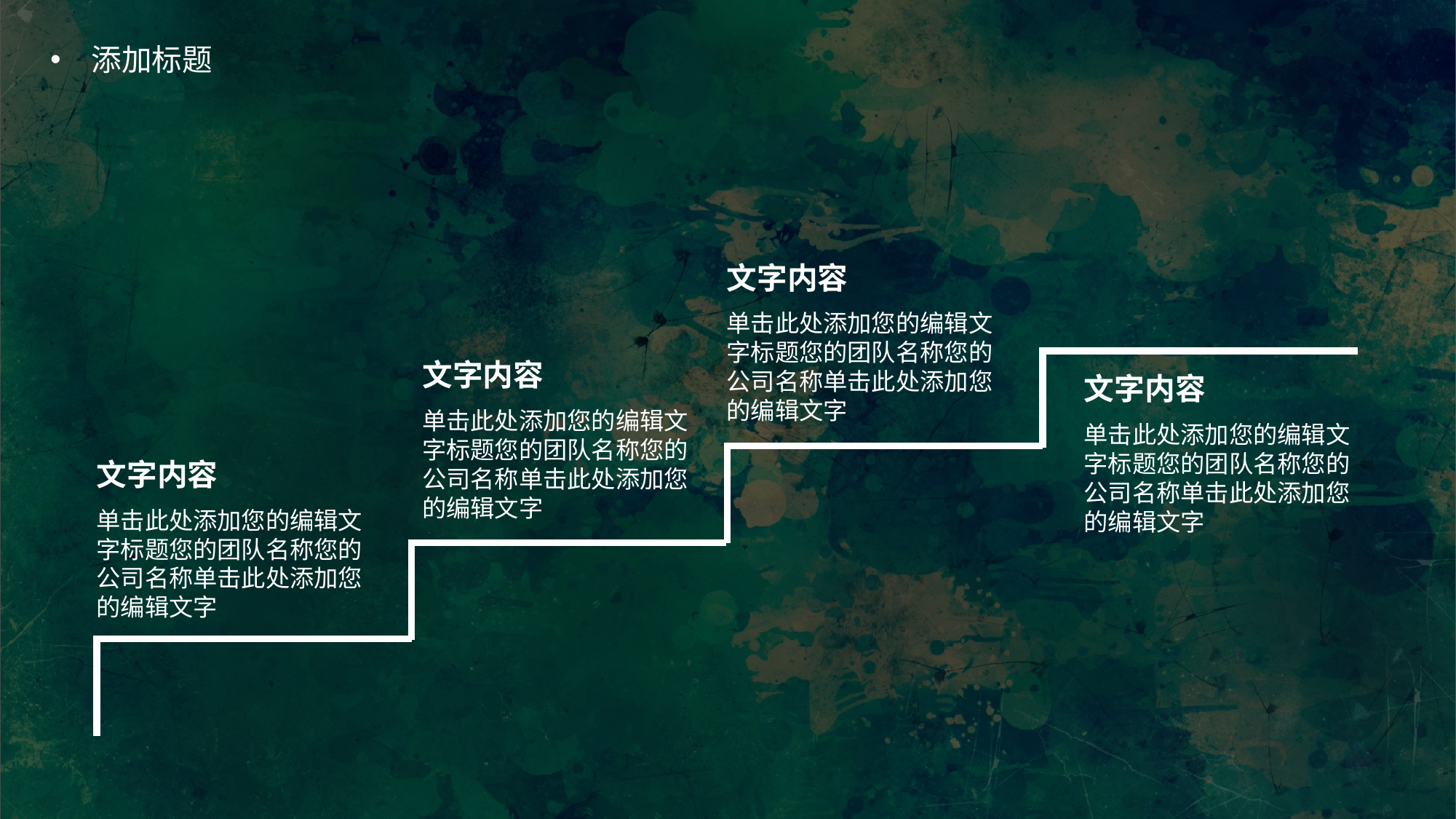

添加标题
文字内容

单击此处添加您的编辑文字标题您的团队名称您的公司名称单击此处添加您的编辑文字

文字内容

文字内容

单击此处添加您的编辑文字标题您的团队名称您的公司名称单击此处添加您的编辑文字
单击此处添加您的编辑文字标题您的团队名称您的公司名称单击此处添加您的编辑文字

文字内容

单击此处添加您的编辑文字标题您的团队名称您的公司名称单击此处添加您的编辑文字